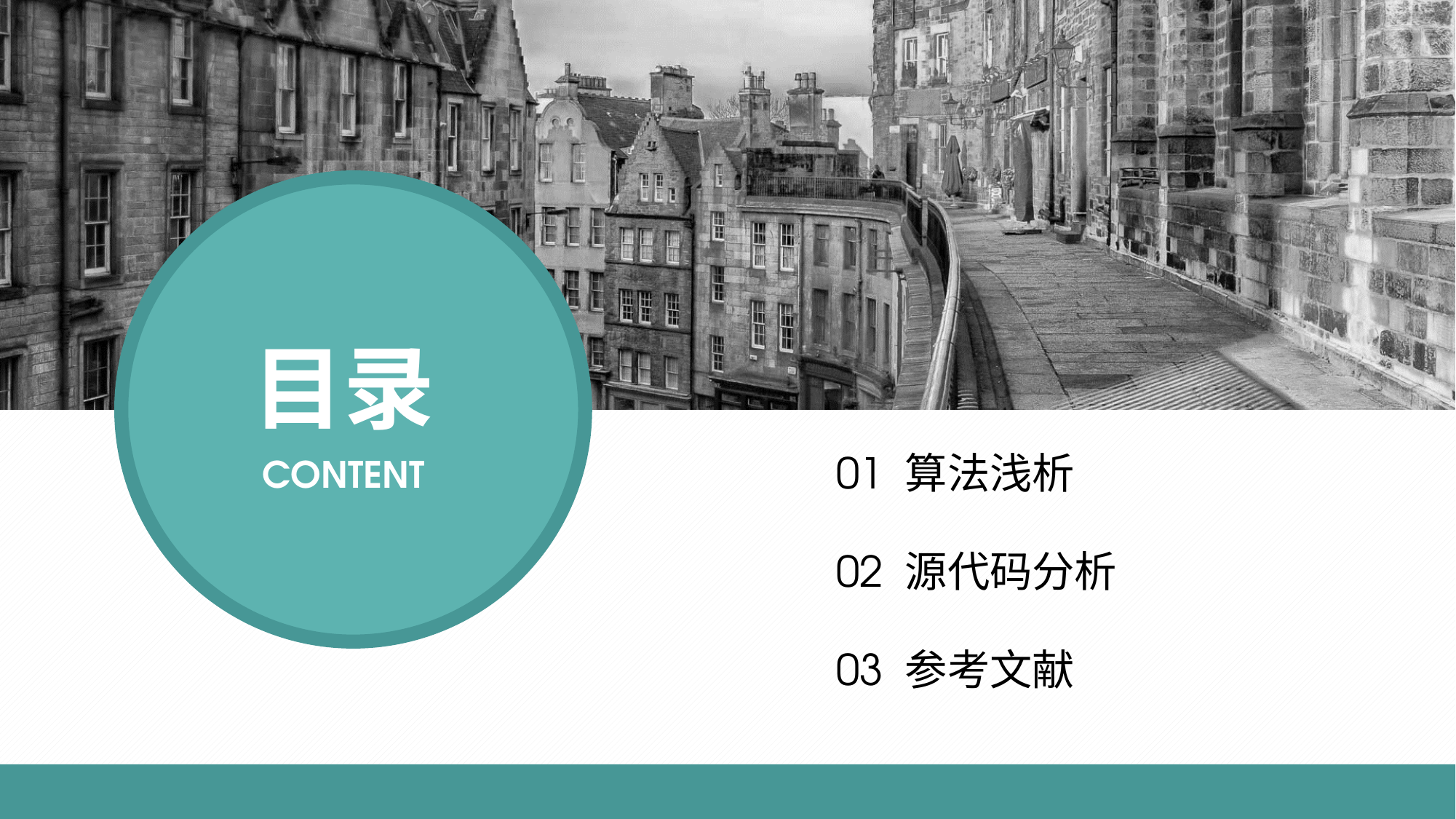

目录
CONTENT
01 算法浅析
02 源代码分析
03 参考文献